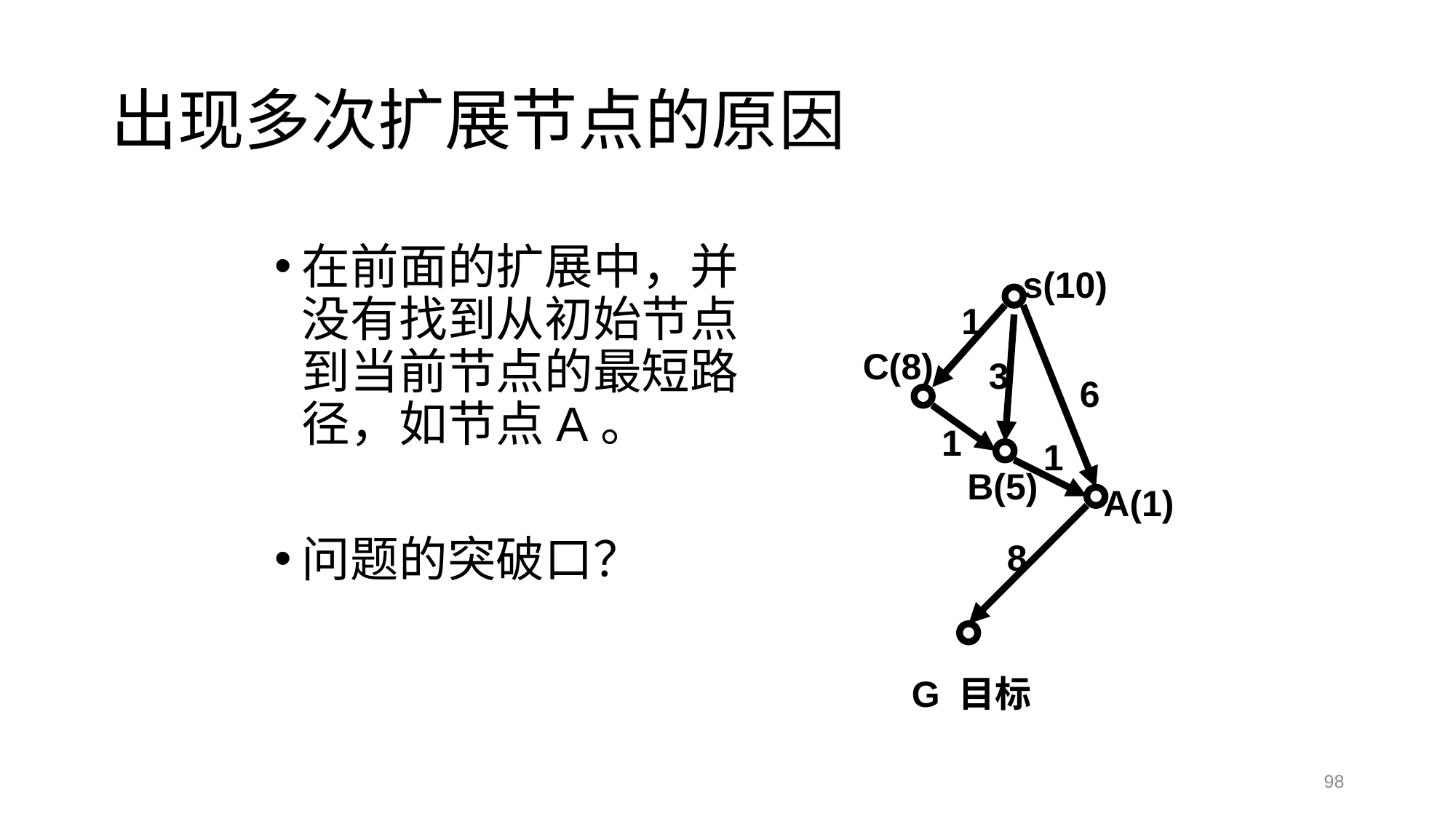

# 出现多次扩展节点的原因
在前面的扩展中，并没有找到从初始节点到当前节点的最短路径，如节点A。

问题的突破口？
s(10)

1

C(8)
3
6

1
1

B(5)

A(1)

8

G 目标
98